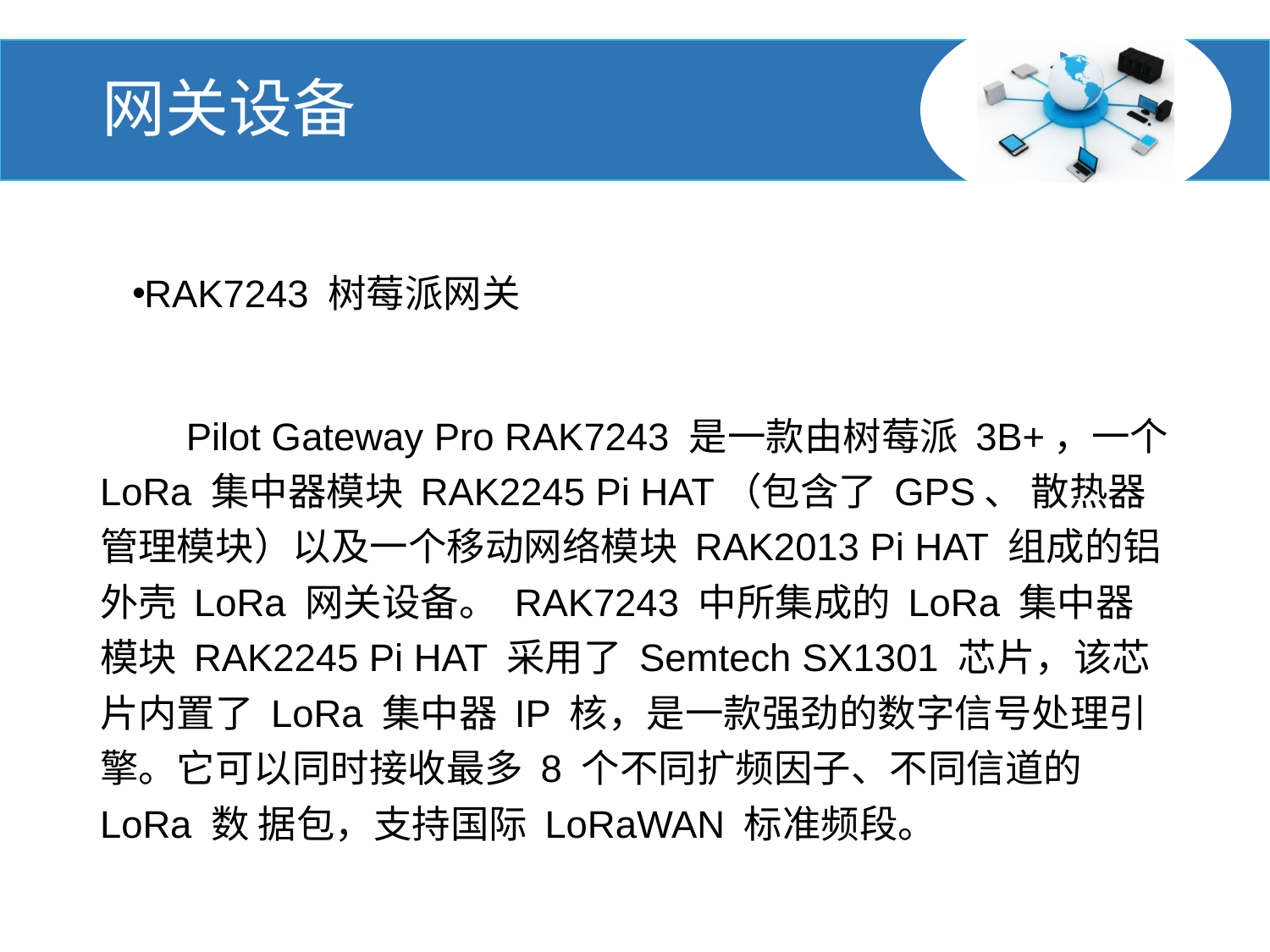

# 网关设备
RAK7243 树莓派网关

        Pilot Gateway Pro RAK7243 是一款由树莓派 3B+，一个 LoRa 集中器模块 RAK2245 Pi HAT（包含了 GPS、 散热器管理模块）以及一个移动网络模块 RAK2013 Pi HAT 组成的铝外壳 LoRa 网关设备。 RAK7243 中所集成的 LoRa 集中器模块 RAK2245 Pi HAT 采用了 Semtech SX1301 芯片，该芯片内置了 LoRa 集中器 IP 核，是一款强劲的数字信号处理引擎。它可以同时接收最多 8 个不同扩频因子、不同信道的 LoRa 数 据包，支持国际 LoRaWAN 标准频段。